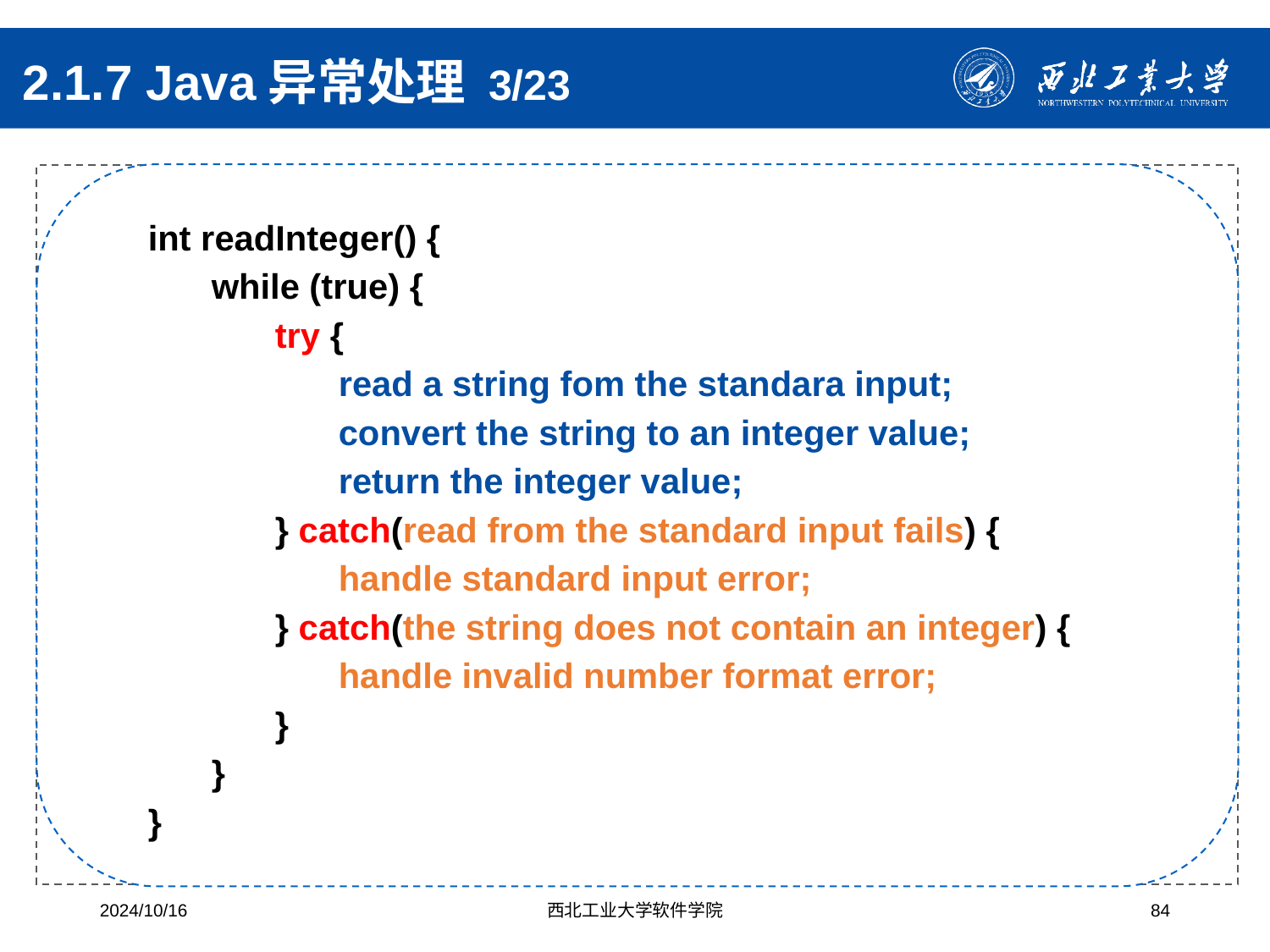

# 2.1.7 Java异常处理 3/23
int readInteger() {
while (true) {
try {
read a string fom the standara input;
convert the string to an integer value;
return the integer value;
} catch(read from the standard input fails) {
handle standard input error;
} catch(the string does not contain an integer) {
handle invalid number format error;
}
}
}
Java异常处理机制
Java语言所采用的异常处理机制允许把错误检测和处理的代码独立于业务代码之外
代码逻辑上更加清晰，易于阅读，易于代码维护

2024/10/16
西北工业大学软件学院
84